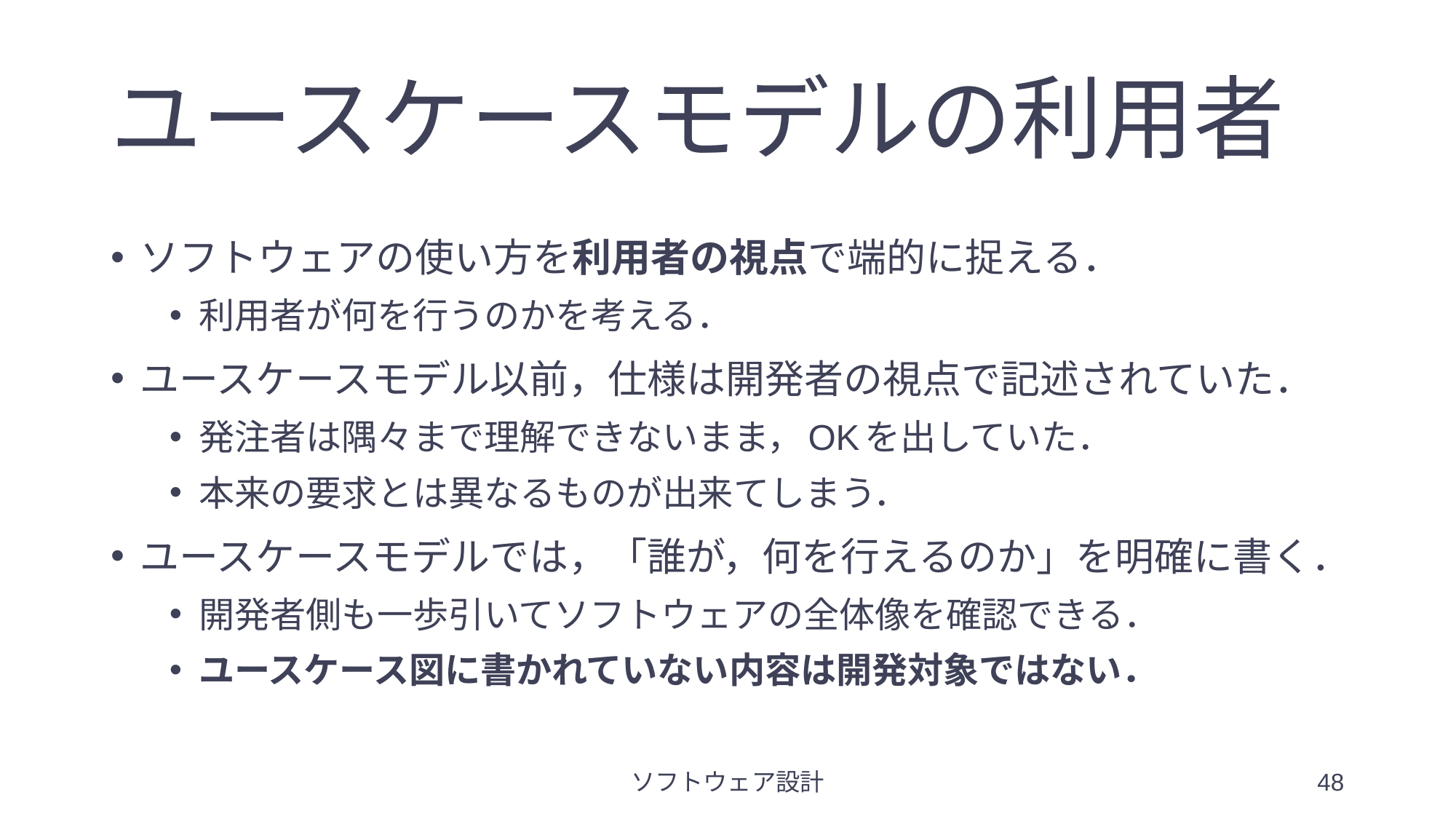

# ユースケースモデルの利用者
ソフトウェアの使い方を利用者の視点で端的に捉える．
利用者が何を行うのかを考える．
ユースケースモデル以前，仕様は開発者の視点で記述されていた．
発注者は隅々まで理解できないまま，OKを出していた．
本来の要求とは異なるものが出来てしまう．
ユースケースモデルでは，「誰が，何を行えるのか」を明確に書く．
開発者側も一歩引いてソフトウェアの全体像を確認できる．
ユースケース図に書かれていない内容は開発対象ではない．
ソフトウェア設計
48